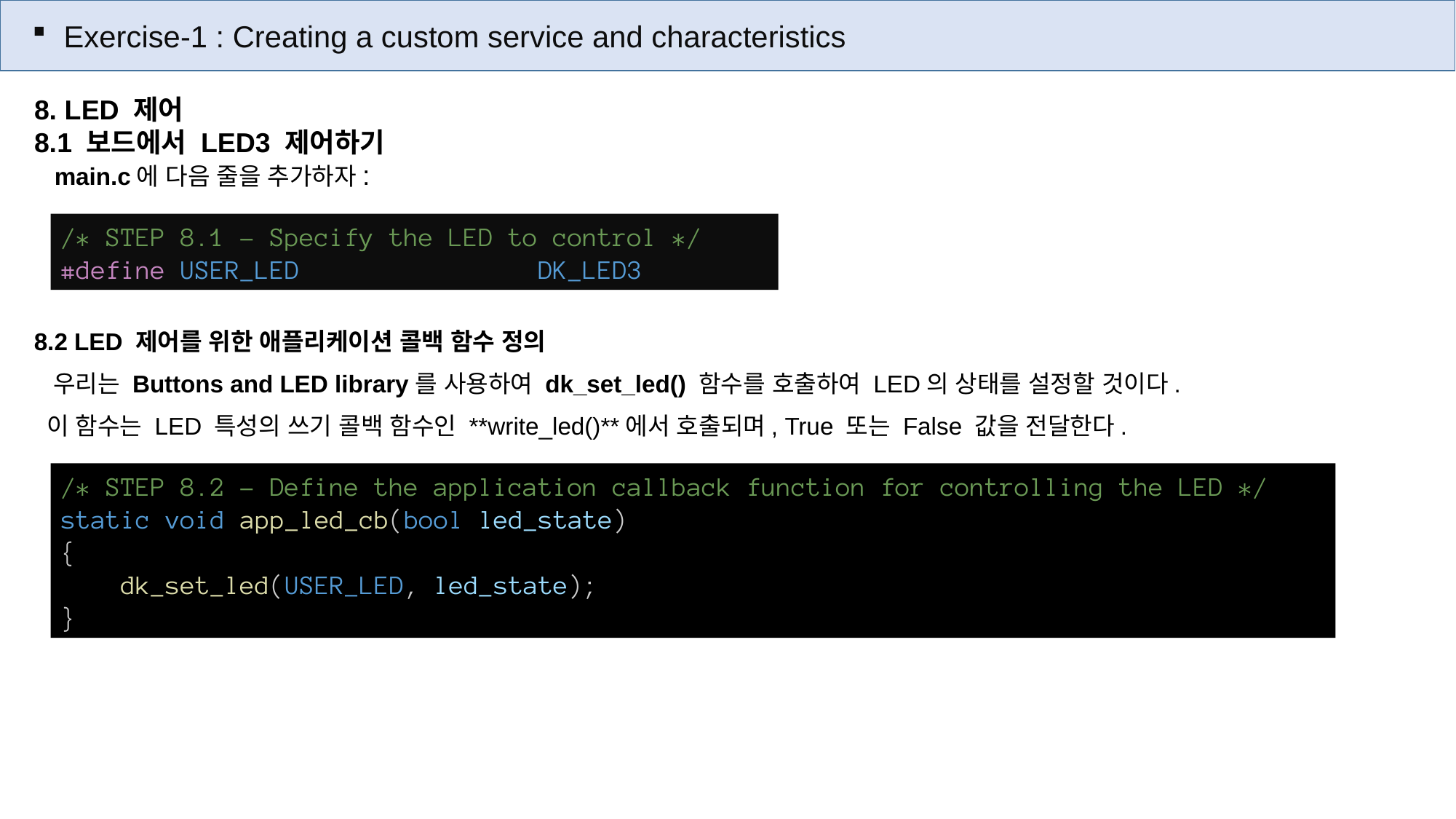

Exercise-1 : Creating a custom service and characteristics
8. LED 제어
8.1 보드에서 LED3 제어하기
   main.c에 다음 줄을 추가하자:
/* STEP 8.1 - Specify the LED to control */
#define USER_LED                DK_LED3
8.2 LED 제어를 위한 애플리케이션 콜백 함수 정의
  우리는 Buttons and LED library를 사용하여 dk_set_led() 함수를 호출하여 LED의 상태를 설정할 것이다.
 이 함수는 LED 특성의 쓰기 콜백 함수인 **write_led()**에서 호출되며, True 또는 False 값을 전달한다.
/* STEP 8.2 - Define the application callback function for controlling the LED */
static void app_led_cb(bool led_state)
{
    dk_set_led(USER_LED, led_state);
}